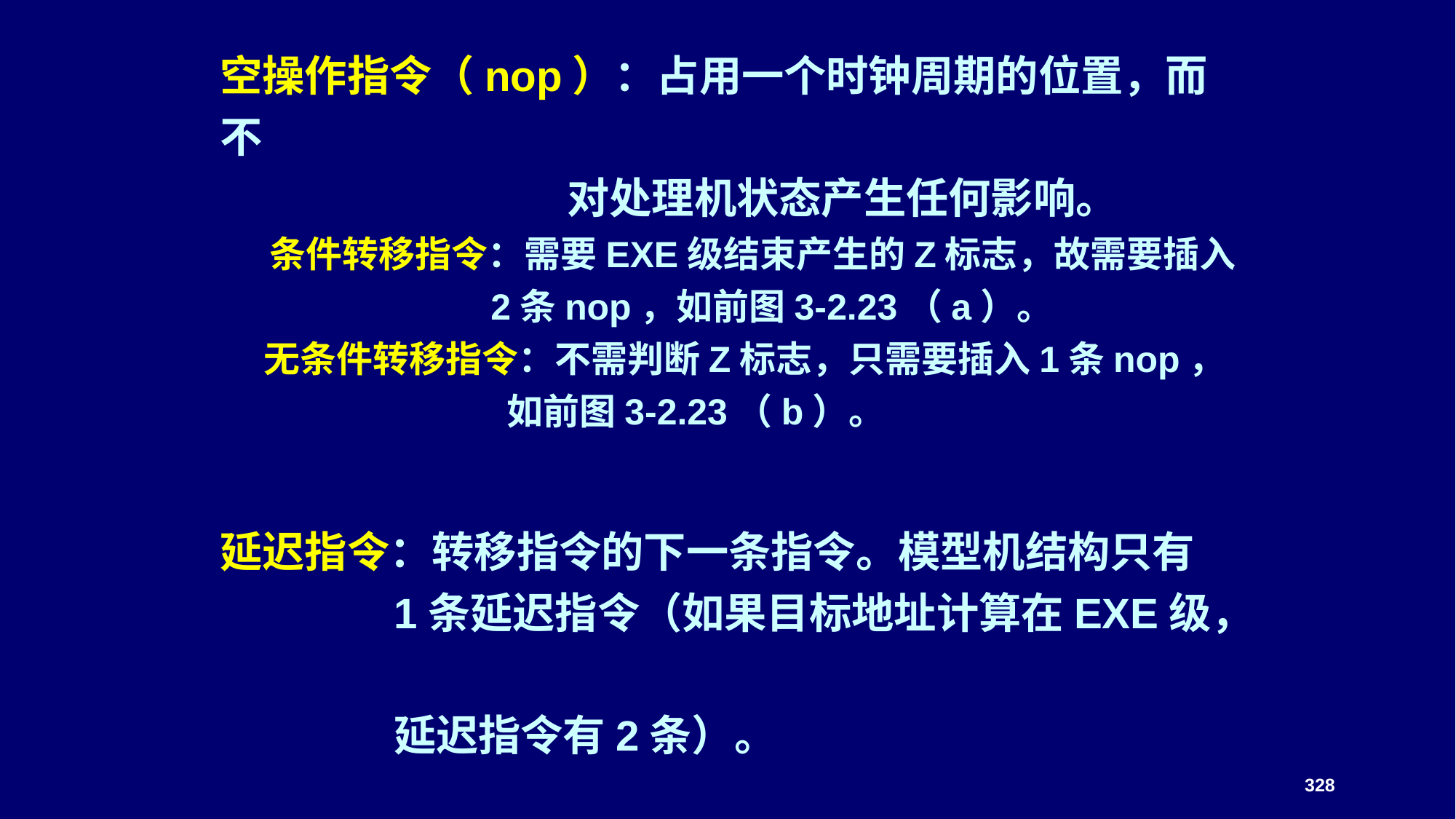

# 空操作指令（nop）：占用一个时钟周期的位置，而不 对处理机状态产生任何影响。 条件转移指令：需要EXE级结束产生的Z标志，故需要插入 2条nop，如前图3-2.23（a）。 无条件转移指令：不需判断Z标志，只需要插入1条nop， 如前图3-2.23（b）。 延迟指令：转移指令的下一条指令。模型机结构只有 1条延迟指令（如果目标地址计算在EXE级， 延迟指令有2条）。
328